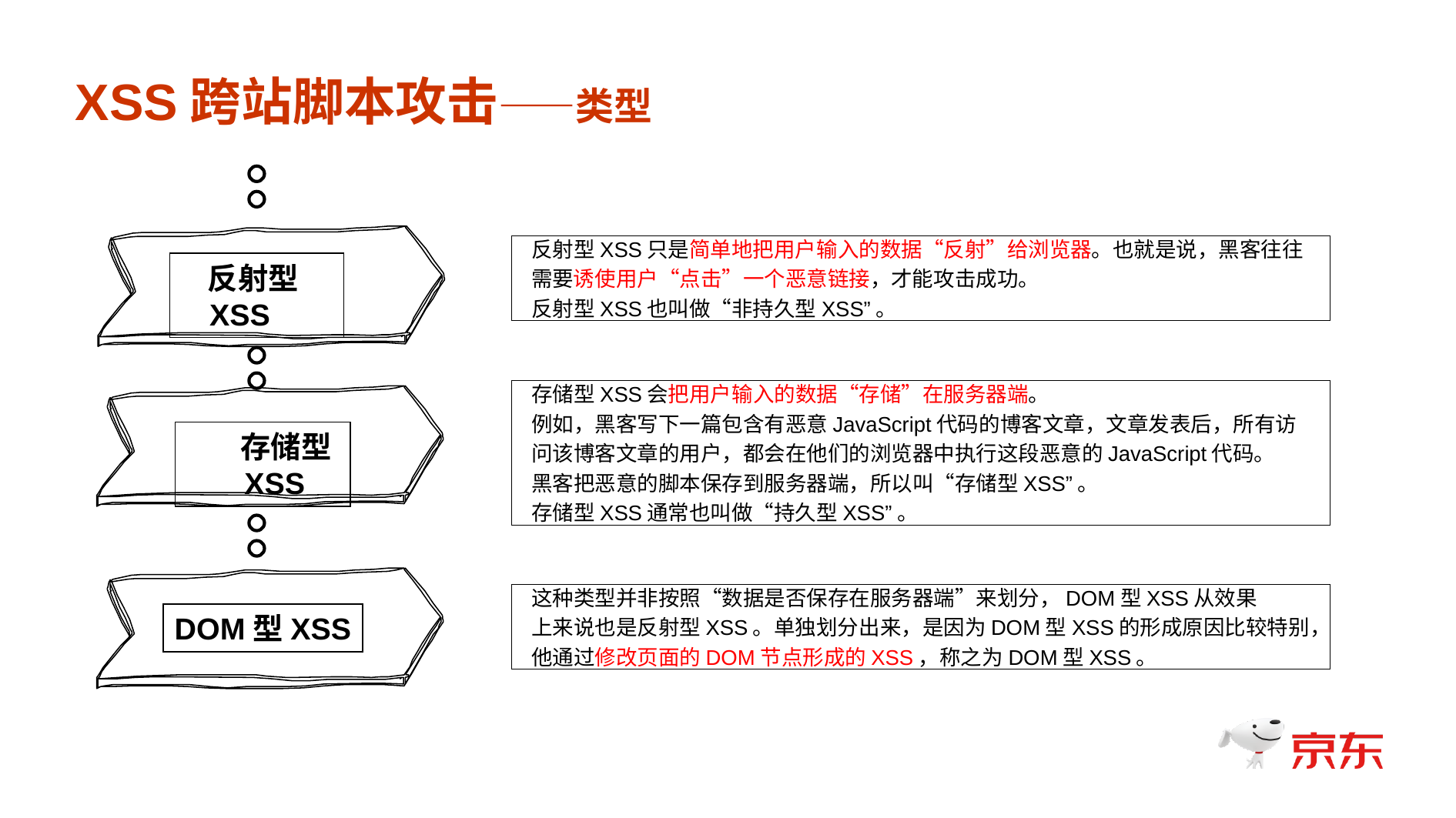

XSS跨站脚本攻击——类型

   反射型XSS只是简单地把用户输入的数据“反射”给浏览器。也就是说，黑客往往
   需要诱使用户“点击”一个恶意链接，才能攻击成功。
   反射型XSS也叫做“非持久型XSS”。
反射型XSS

   存储型XSS会把用户输入的数据“存储”在服务器端。
   例如，黑客写下一篇包含有恶意JavaScript代码的博客文章，文章发表后，所有访
   问该博客文章的用户，都会在他们的浏览器中执行这段恶意的JavaScript代码。
   黑客把恶意的脚本保存到服务器端，所以叫“存储型XSS”。
   存储型XSS通常也叫做“持久型XSS”。

存储型XSS

   这种类型并非按照“数据是否保存在服务器端”来划分，DOM型XSS从效果
   上来说也是反射型XSS。单独划分出来，是因为DOM型XSS的形成原因比较特别，
   他通过修改页面的DOM节点形成的XSS，称之为DOM型XSS。
DOM型XSS